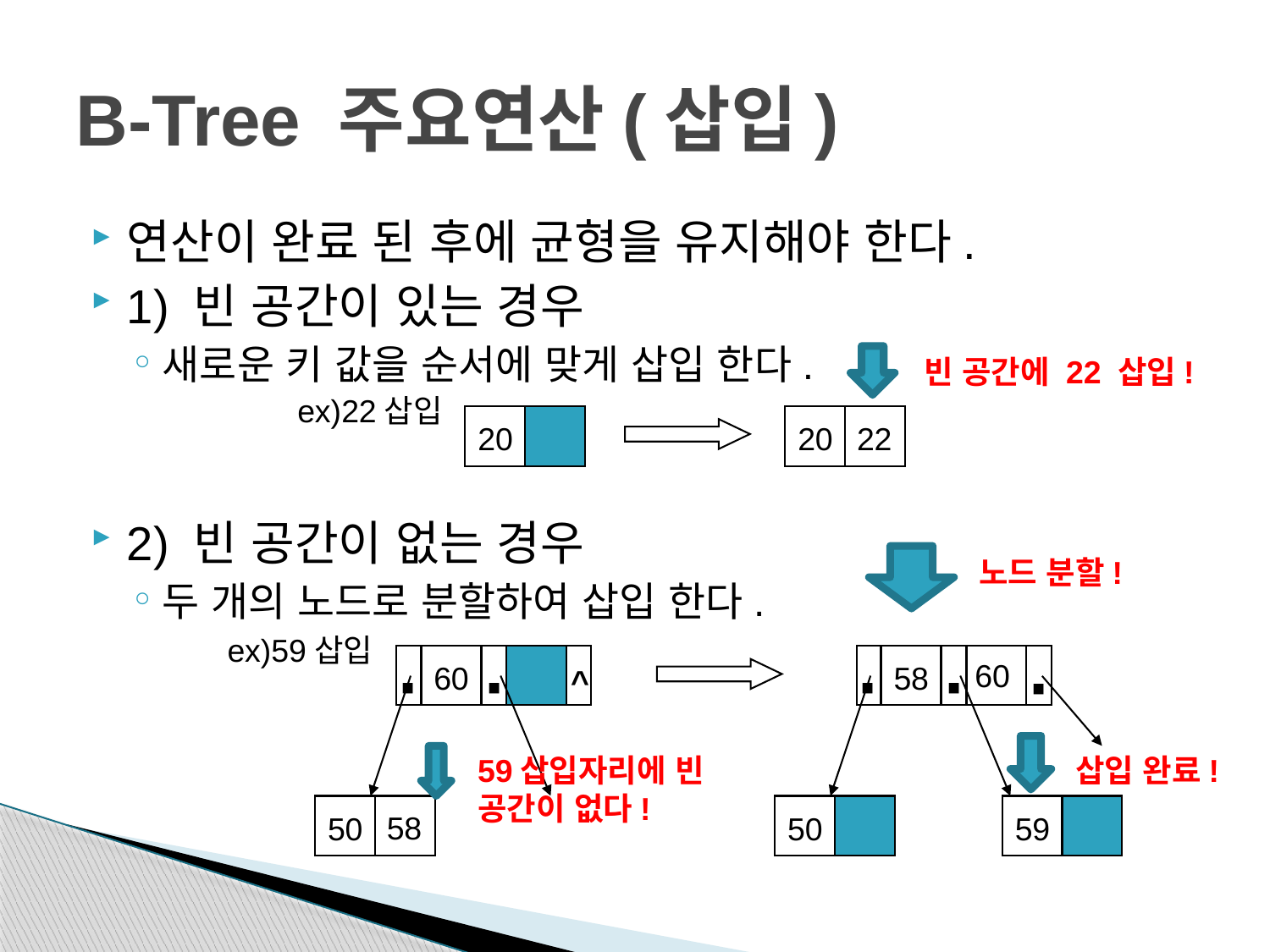

# B-Tree 주요연산(삽입)
연산이 완료 된 후에 균형을 유지해야 한다.
1) 빈 공간이 있는 경우
새로운 키 값을 순서에 맞게 삽입 한다.

2) 빈 공간이 없는 경우
두 개의 노드로 분할하여 삽입 한다.

빈 공간에 22 삽입!

22
20

20

ex)22삽입

·
·
·
·
·

60
60
58
^

58
50

50
59

노드 분할!
ex)59삽입

59삽입자리에 빈 공간이 없다!
삽입 완료!